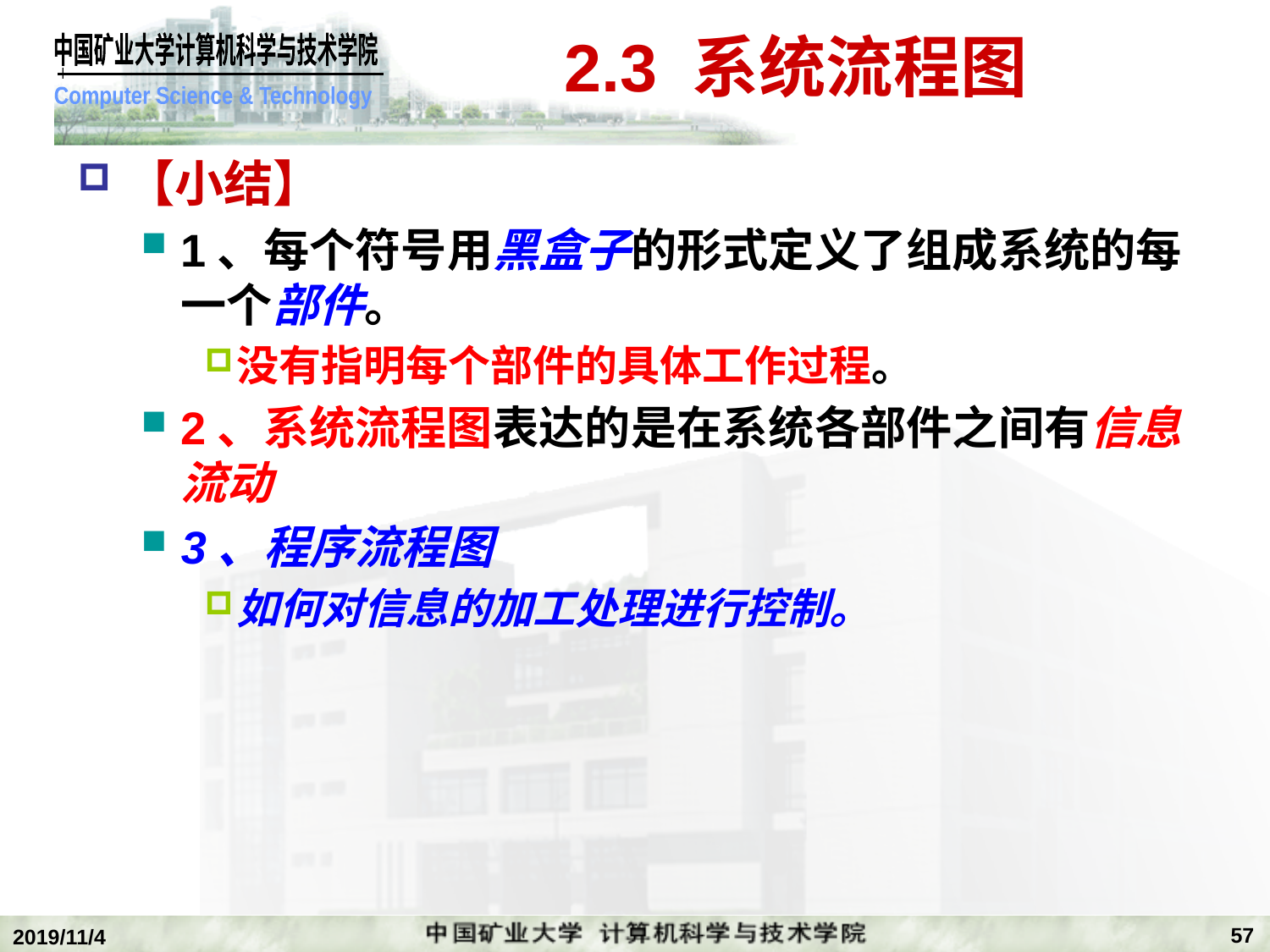

# 2.3 系统流程图
【小结】
1、每个符号用黑盒子的形式定义了组成系统的每一个部件。
没有指明每个部件的具体工作过程。
2、系统流程图表达的是在系统各部件之间有信息流动
3、程序流程图
如何对信息的加工处理进行控制。
57
2019/11/4